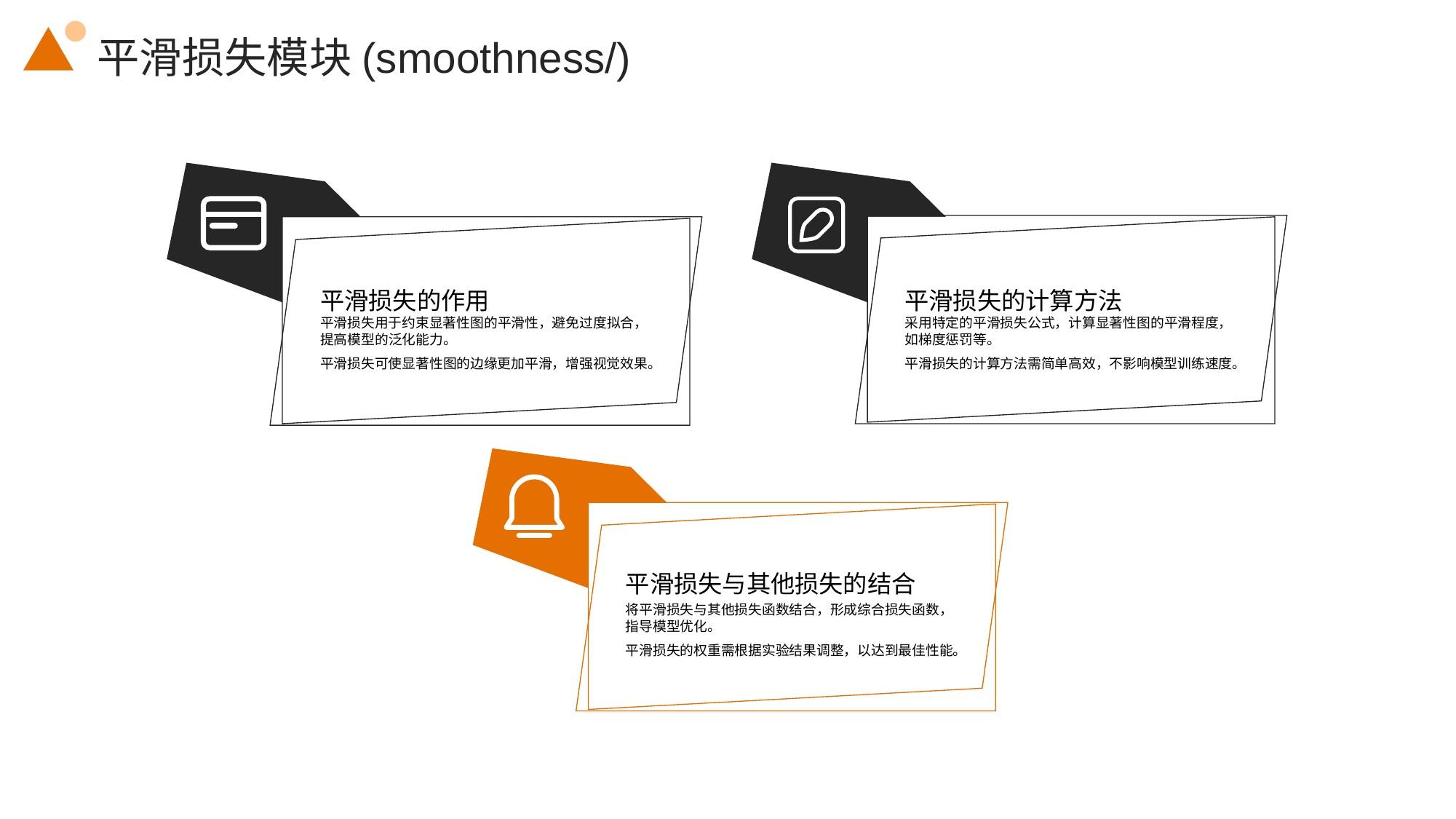

平滑损失模块(smoothness/)

平滑损失的作用
平滑损失的计算方法
平滑损失用于约束显著性图的平滑性，避免过度拟合，提高模型的泛化能力。
平滑损失可使显著性图的边缘更加平滑，增强视觉效果。
采用特定的平滑损失公式，计算显著性图的平滑程度，如梯度惩罚等。
平滑损失的计算方法需简单高效，不影响模型训练速度。

平滑损失与其他损失的结合
将平滑损失与其他损失函数结合，形成综合损失函数，指导模型优化。
平滑损失的权重需根据实验结果调整，以达到最佳性能。